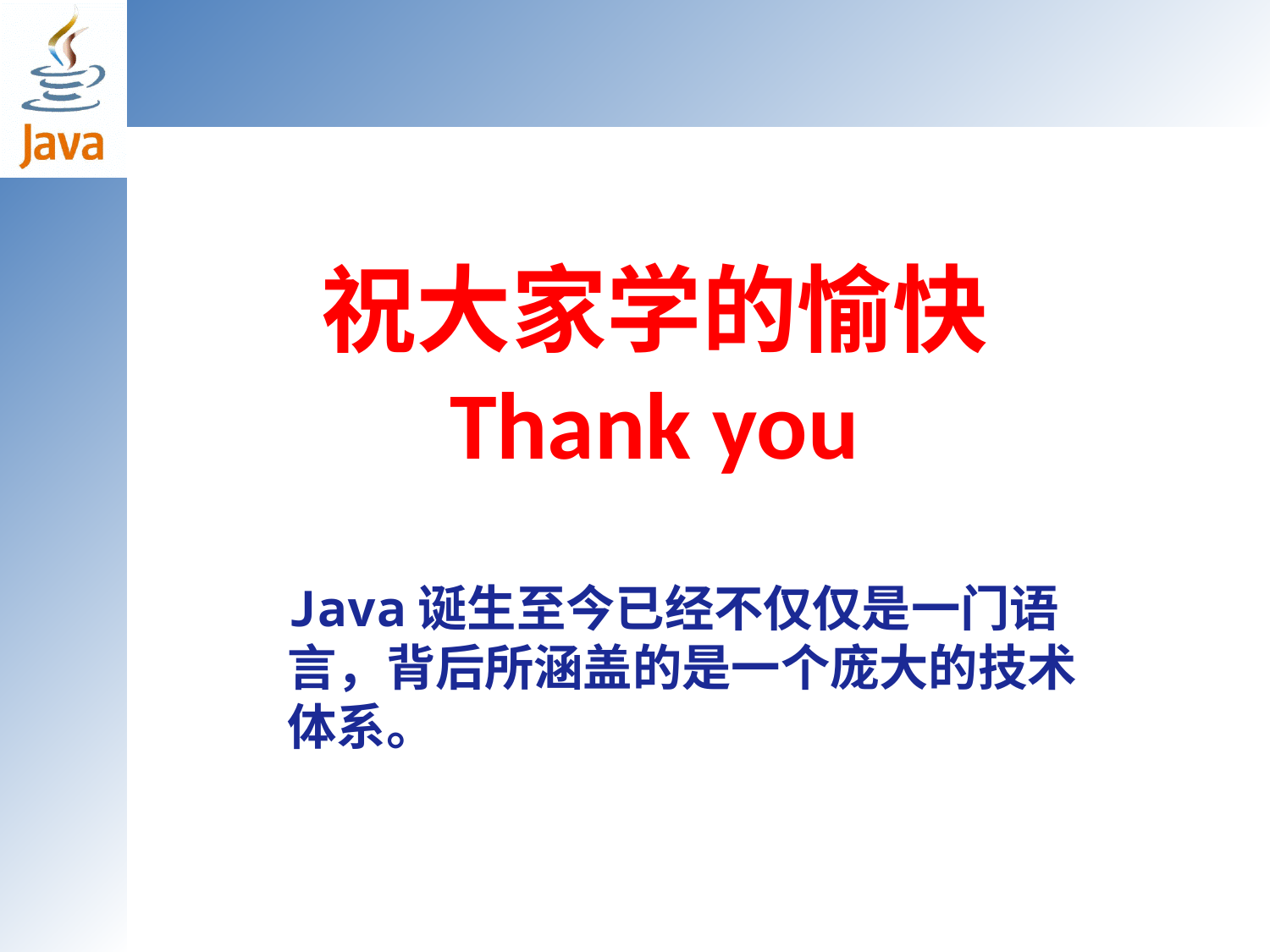

祝大家学的愉快
Thank you
Java诞生至今已经不仅仅是一门语言，背后所涵盖的是一个庞大的技术体系。
73